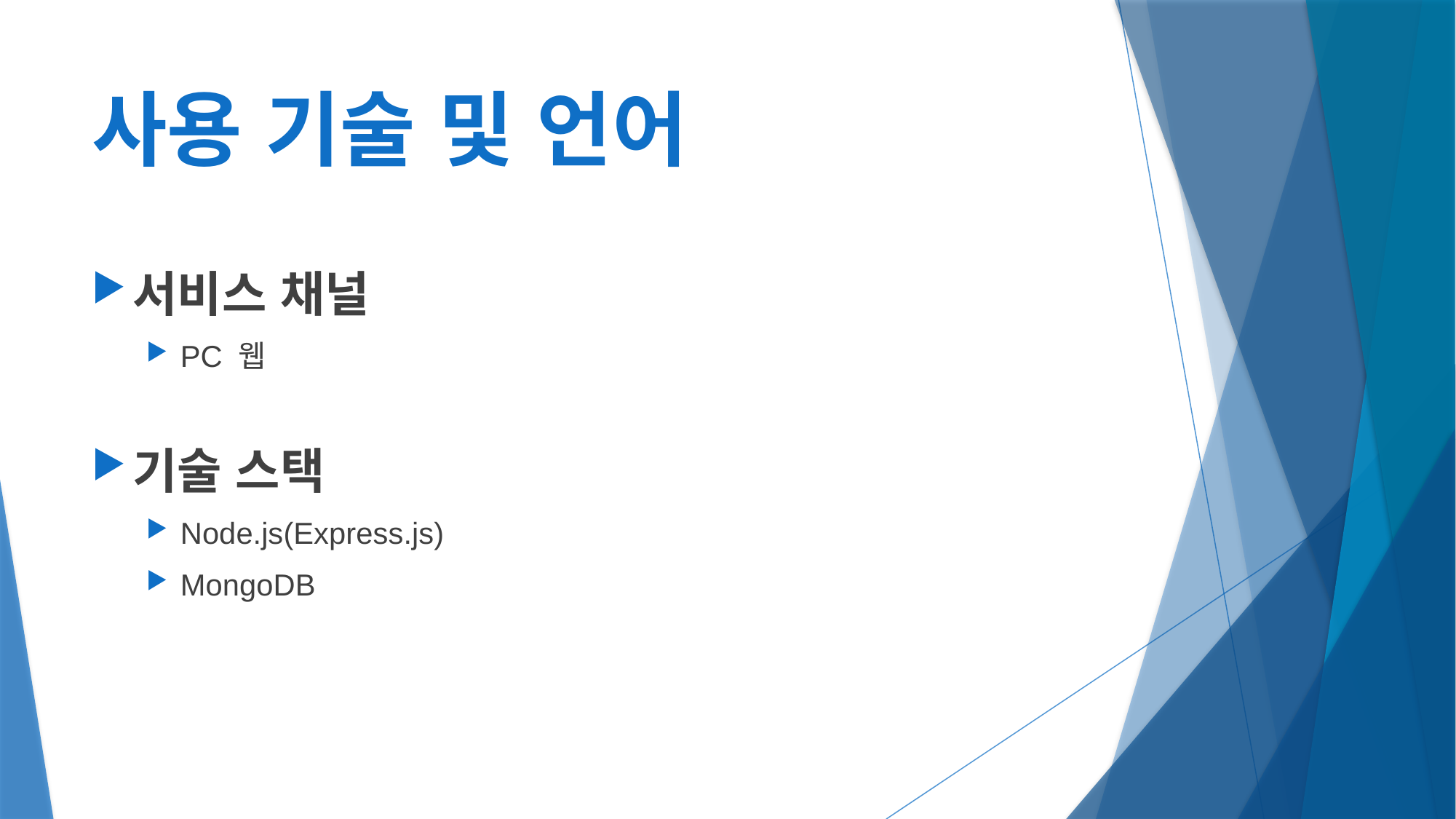

# 사용 기술 및 언어
서비스 채널
PC 웹

기술 스택
Node.js(Express.js)
MongoDB